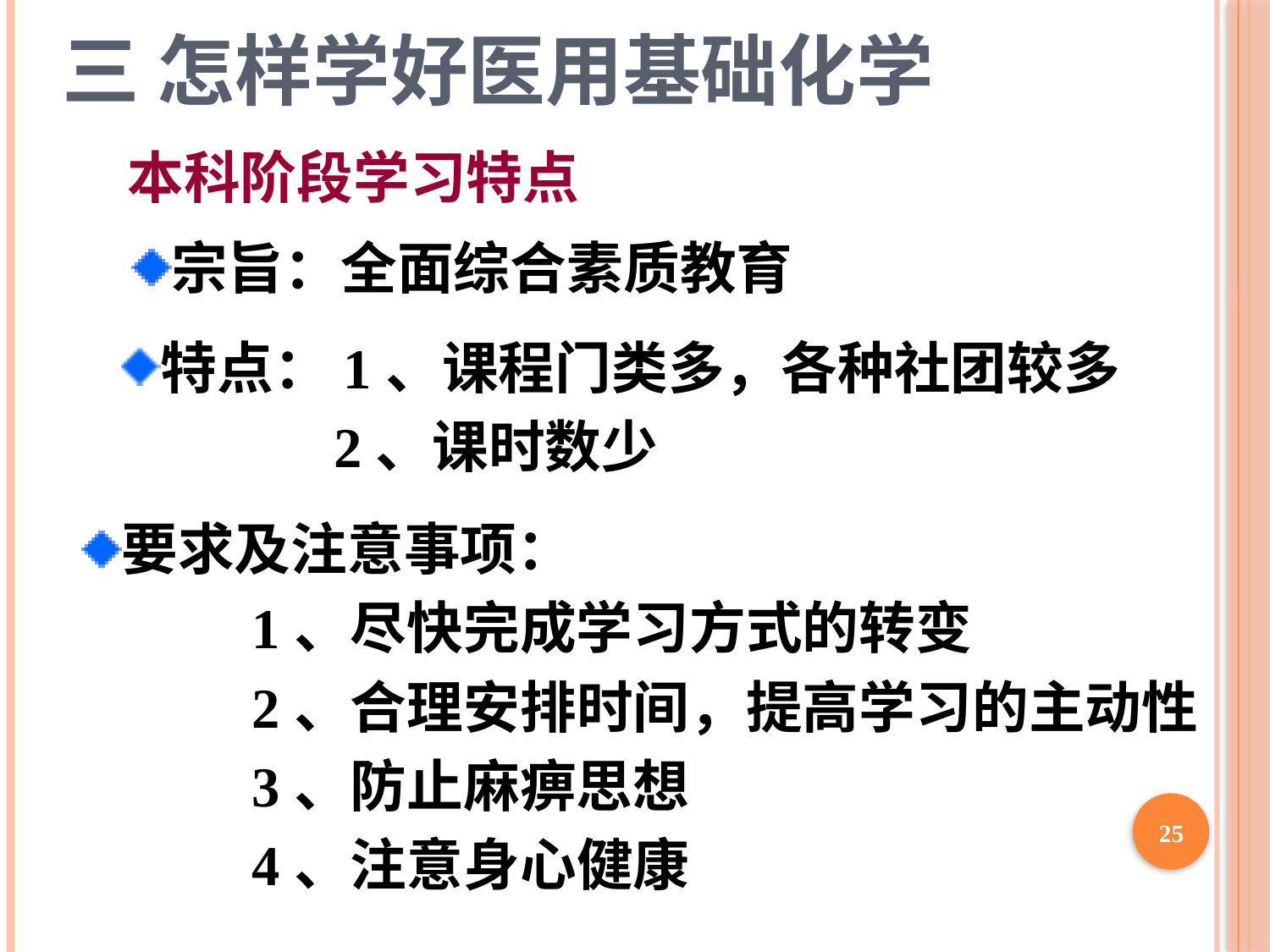

# 三 怎样学好医用基础化学
本科阶段学习特点
宗旨：全面综合素质教育
特点：1、课程门类多，各种社团较多
               2、课时数少
要求及注意事项：
            1、尽快完成学习方式的转变
            2、合理安排时间，提高学习的主动性
            3、防止麻痹思想
            4、注意身心健康
25
25